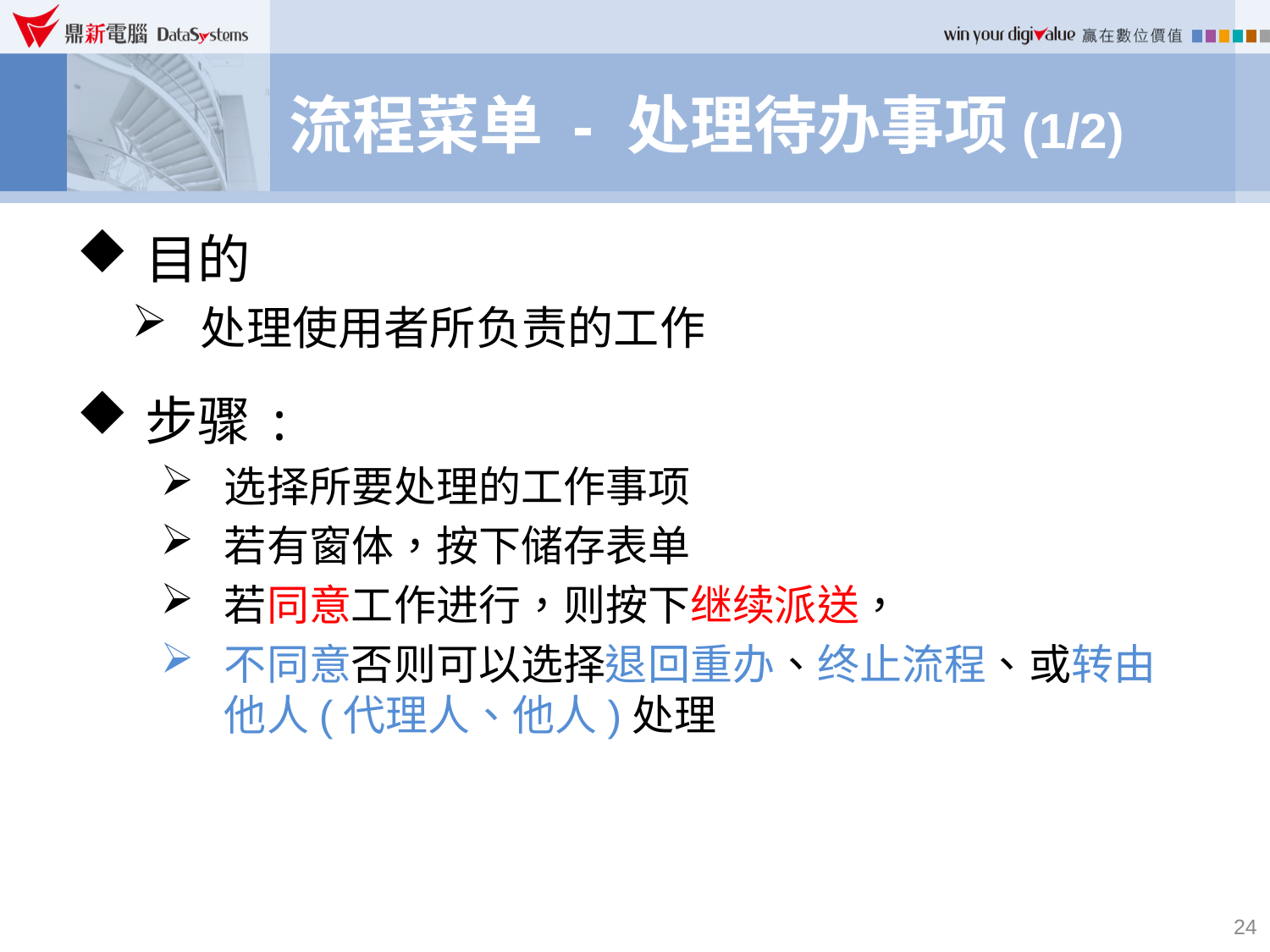

# 流程菜单 - 处理待办事项(1/2)
目的
处理使用者所负责的工作
步骤:
选择所要处理的工作事项
若有窗体，按下储存表单
若同意工作进行，则按下继续派送，
不同意否则可以选择退回重办、终止流程、或转由他人(代理人、他人)处理
24